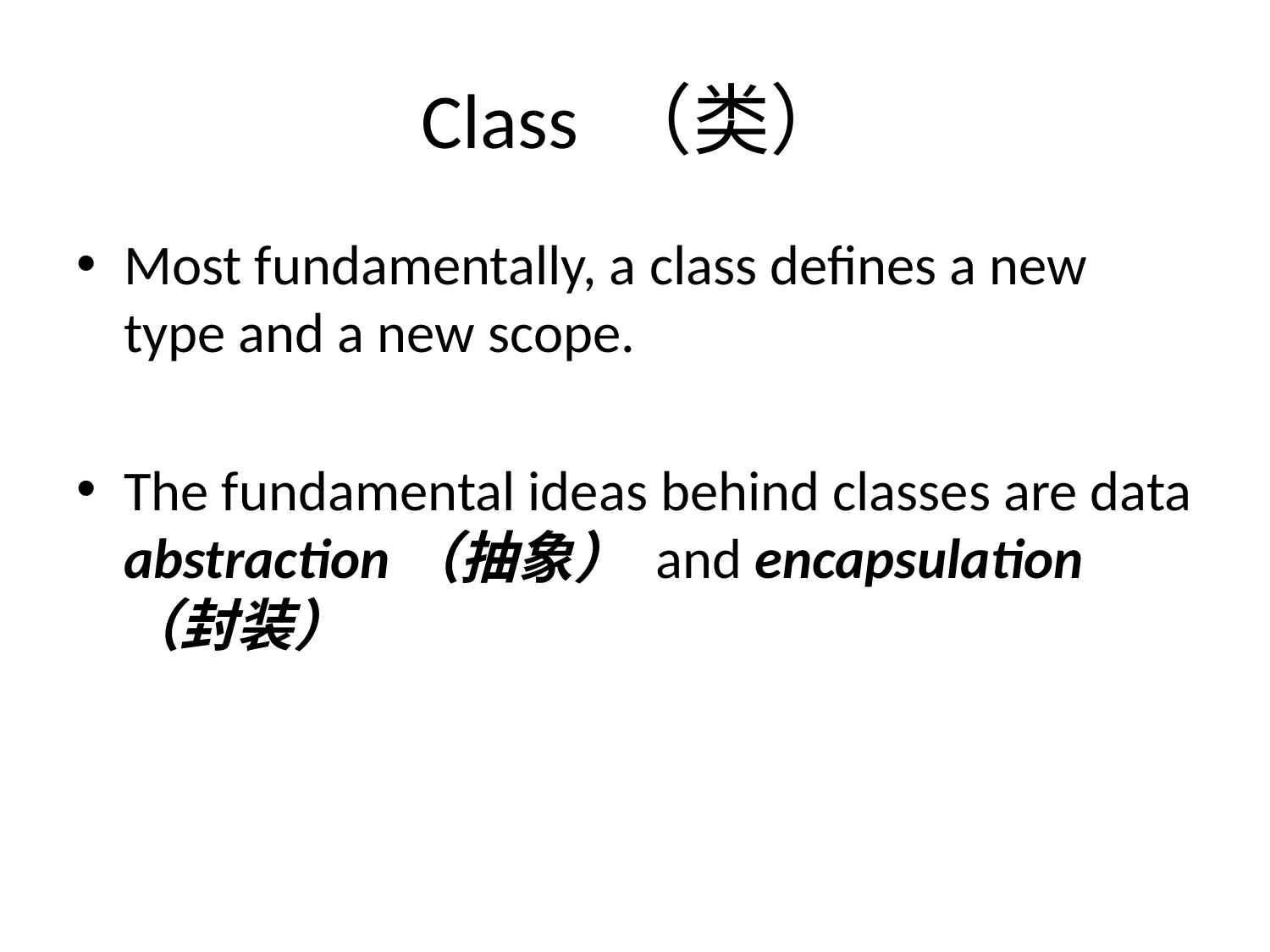

# Class （类）
Most fundamentally, a class defines a new type and a new scope.

The fundamental ideas behind classes are data abstraction（抽象） and encapsulation（封装）